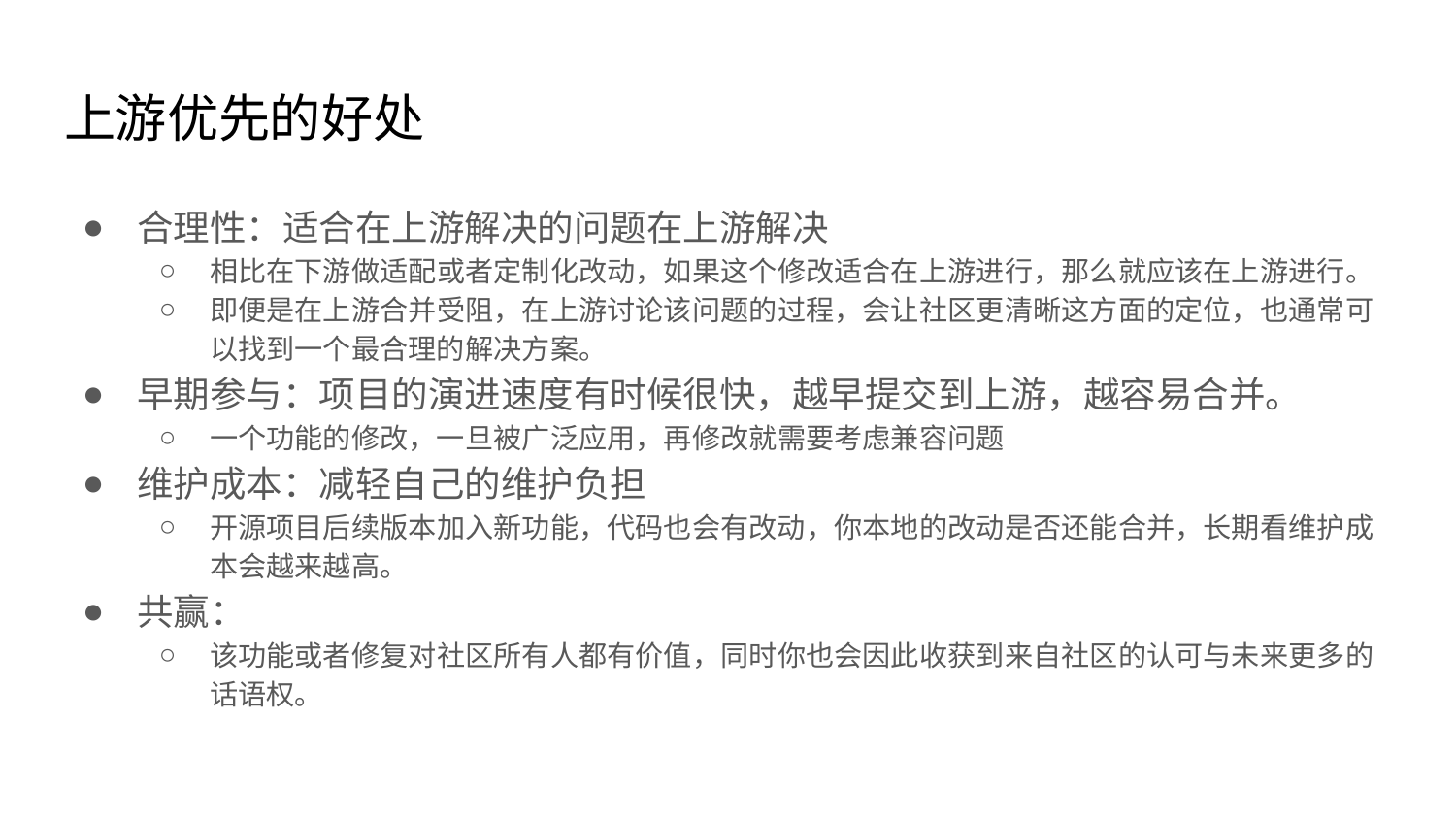

# 上游优先的好处
合理性：适合在上游解决的问题在上游解决
相比在下游做适配或者定制化改动，如果这个修改适合在上游进行，那么就应该在上游进行。
即便是在上游合并受阻，在上游讨论该问题的过程，会让社区更清晰这方面的定位，也通常可以找到一个最合理的解决方案。
早期参与：项目的演进速度有时候很快，越早提交到上游，越容易合并。
一个功能的修改，一旦被广泛应用，再修改就需要考虑兼容问题
维护成本：减轻自己的维护负担
开源项目后续版本加入新功能，代码也会有改动，你本地的改动是否还能合并，长期看维护成本会越来越高。
共赢：
该功能或者修复对社区所有人都有价值，同时你也会因此收获到来自社区的认可与未来更多的话语权。